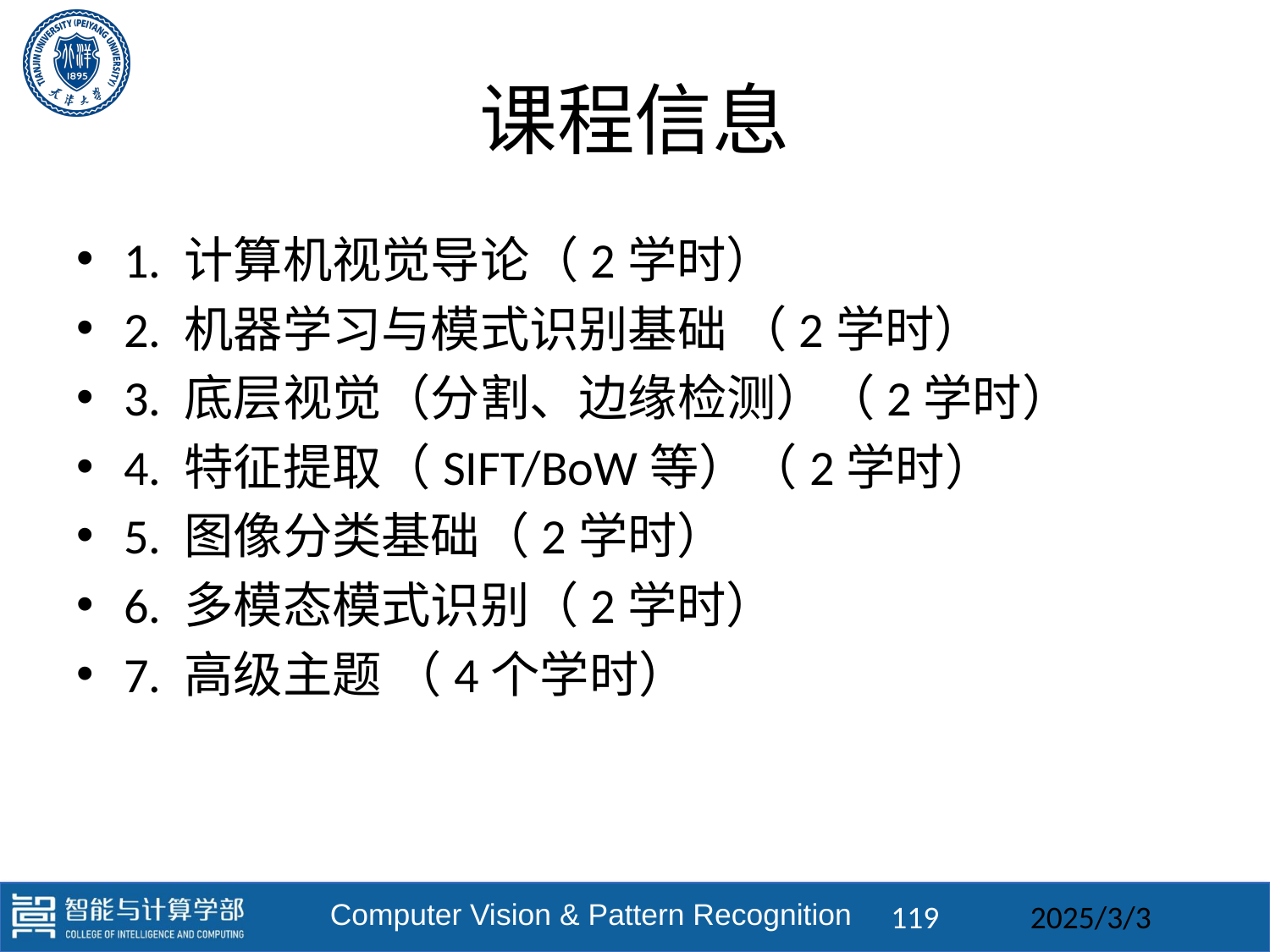

# 课程信息
1. 计算机视觉导论（2学时）
2. 机器学习与模式识别基础 （2学时）
3. 底层视觉（分割、边缘检测）（2学时）
4. 特征提取（SIFT/BoW等）（2学时）
5. 图像分类基础（2学时）
6. 多模态模式识别（2学时）
7. 高级主题 （4个学时）
119
2025/3/3